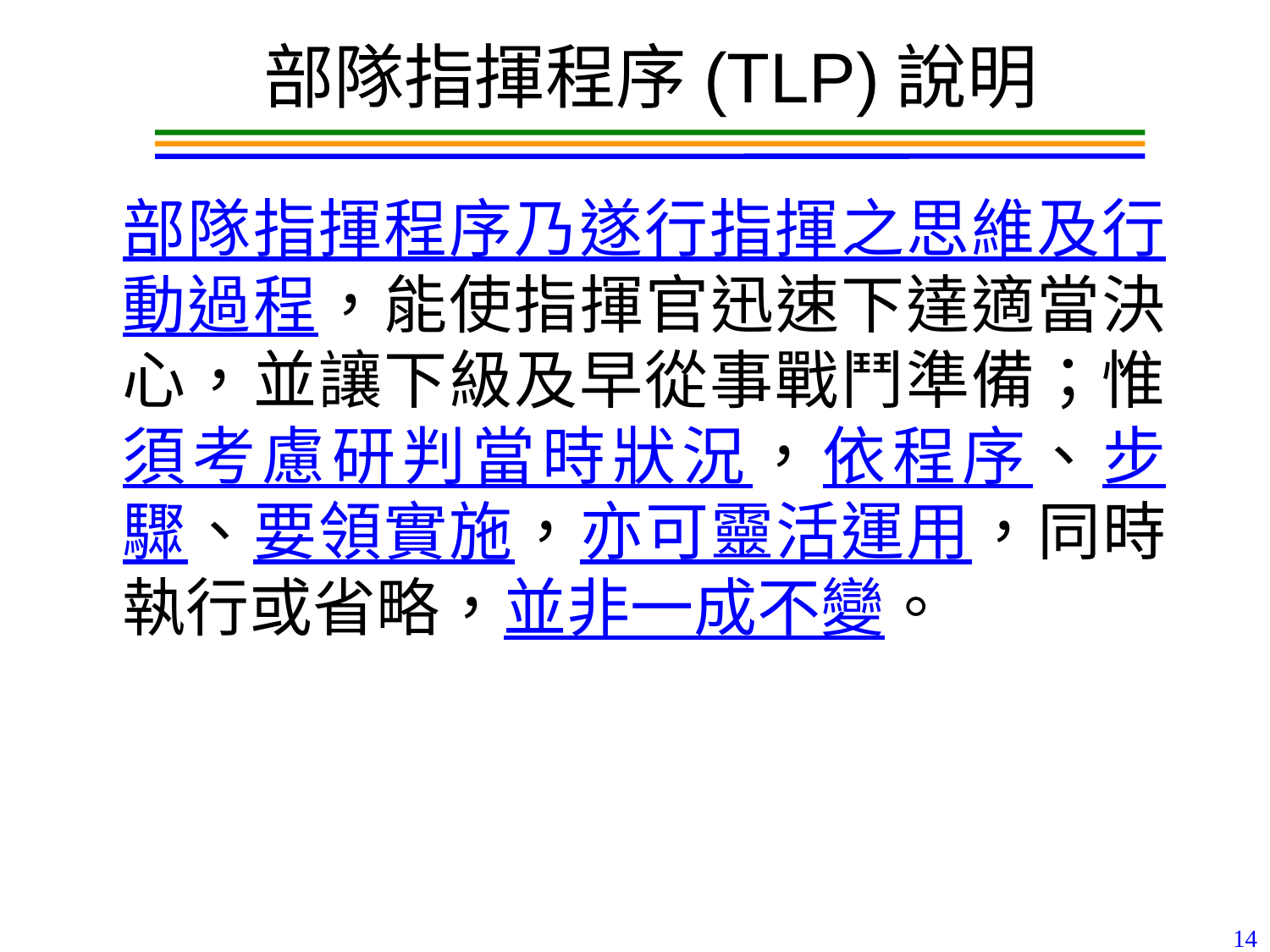

部隊指揮程序(TLP)說明
部隊指揮程序乃遂行指揮之思維及行動過程，能使指揮官迅速下達適當決心，並讓下級及早從事戰鬥準備；惟須考慮研判當時狀況，依程序、步驟、要領實施，亦可靈活運用，同時執行或省略，並非一成不變。
14